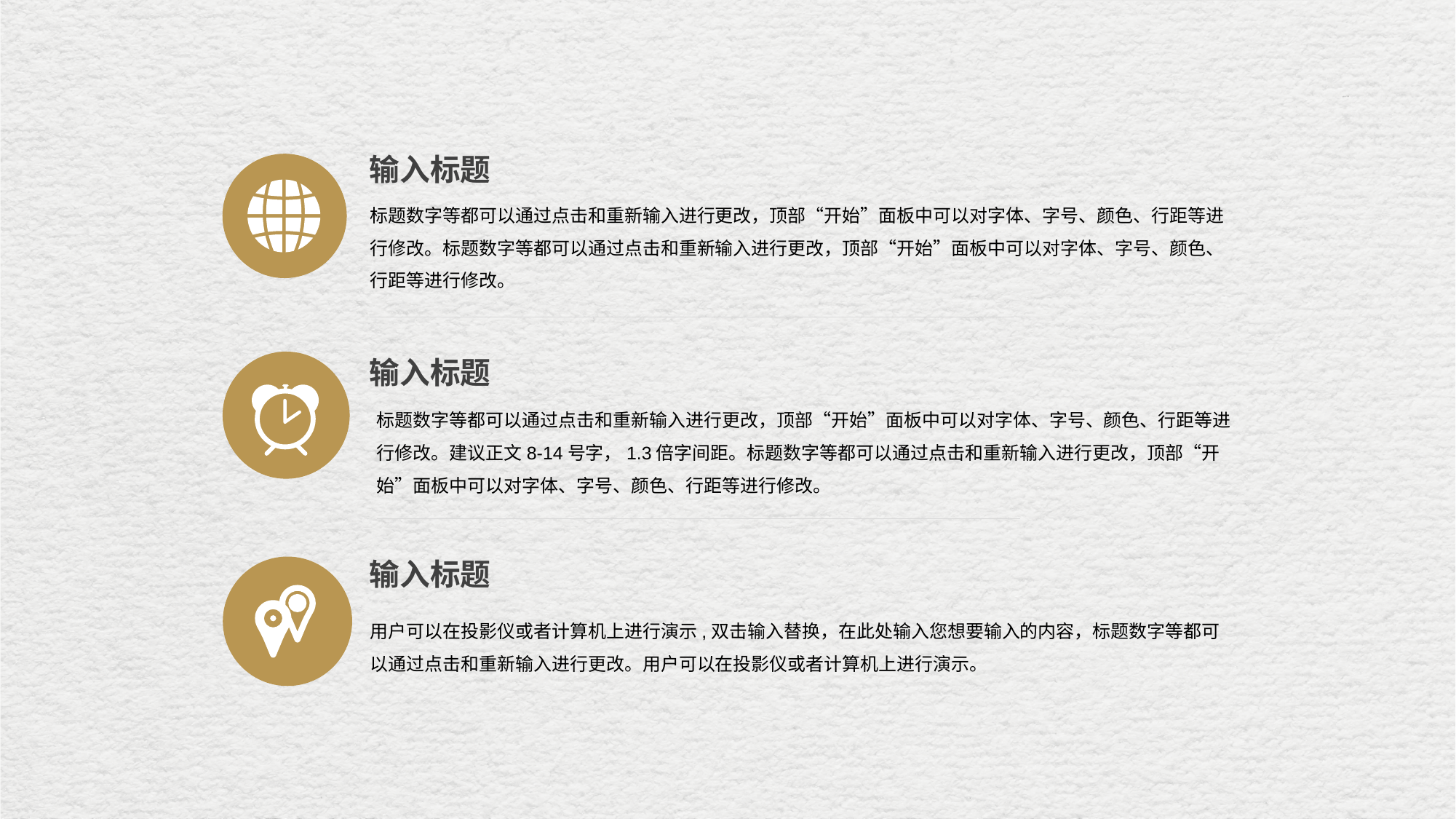

输入标题

标题数字等都可以通过点击和重新输入进行更改，顶部“开始”面板中可以对字体、字号、颜色、行距等进行修改。标题数字等都可以通过点击和重新输入进行更改，顶部“开始”面板中可以对字体、字号、颜色、行距等进行修改。
输入标题

标题数字等都可以通过点击和重新输入进行更改，顶部“开始”面板中可以对字体、字号、颜色、行距等进行修改。建议正文8-14号字，1.3倍字间距。标题数字等都可以通过点击和重新输入进行更改，顶部“开始”面板中可以对字体、字号、颜色、行距等进行修改。

输入标题

用户可以在投影仪或者计算机上进行演示,双击输入替换，在此处输入您想要输入的内容，标题数字等都可以通过点击和重新输入进行更改。用户可以在投影仪或者计算机上进行演示。